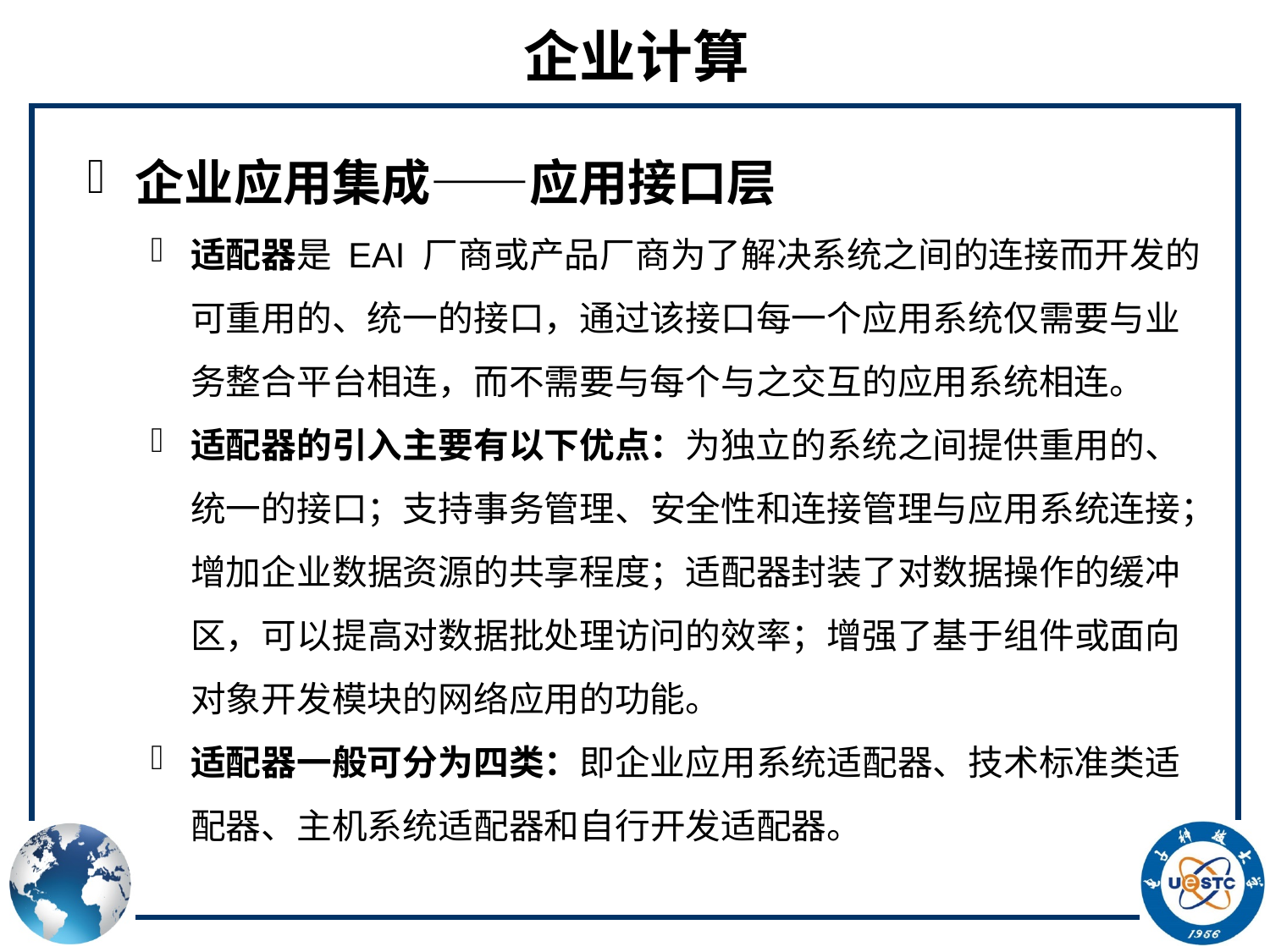

# 企业计算
企业应用集成——应用接口层
适配器是 EAI 厂商或产品厂商为了解决系统之间的连接而开发的可重用的、统一的接口，通过该接口每一个应用系统仅需要与业务整合平台相连，而不需要与每个与之交互的应用系统相连。
适配器的引入主要有以下优点：为独立的系统之间提供重用的、统一的接口；支持事务管理、安全性和连接管理与应用系统连接；增加企业数据资源的共享程度；适配器封装了对数据操作的缓冲区，可以提高对数据批处理访问的效率；增强了基于组件或面向对象开发模块的网络应用的功能。
适配器一般可分为四类：即企业应用系统适配器、技术标准类适配器、主机系统适配器和自行开发适配器。